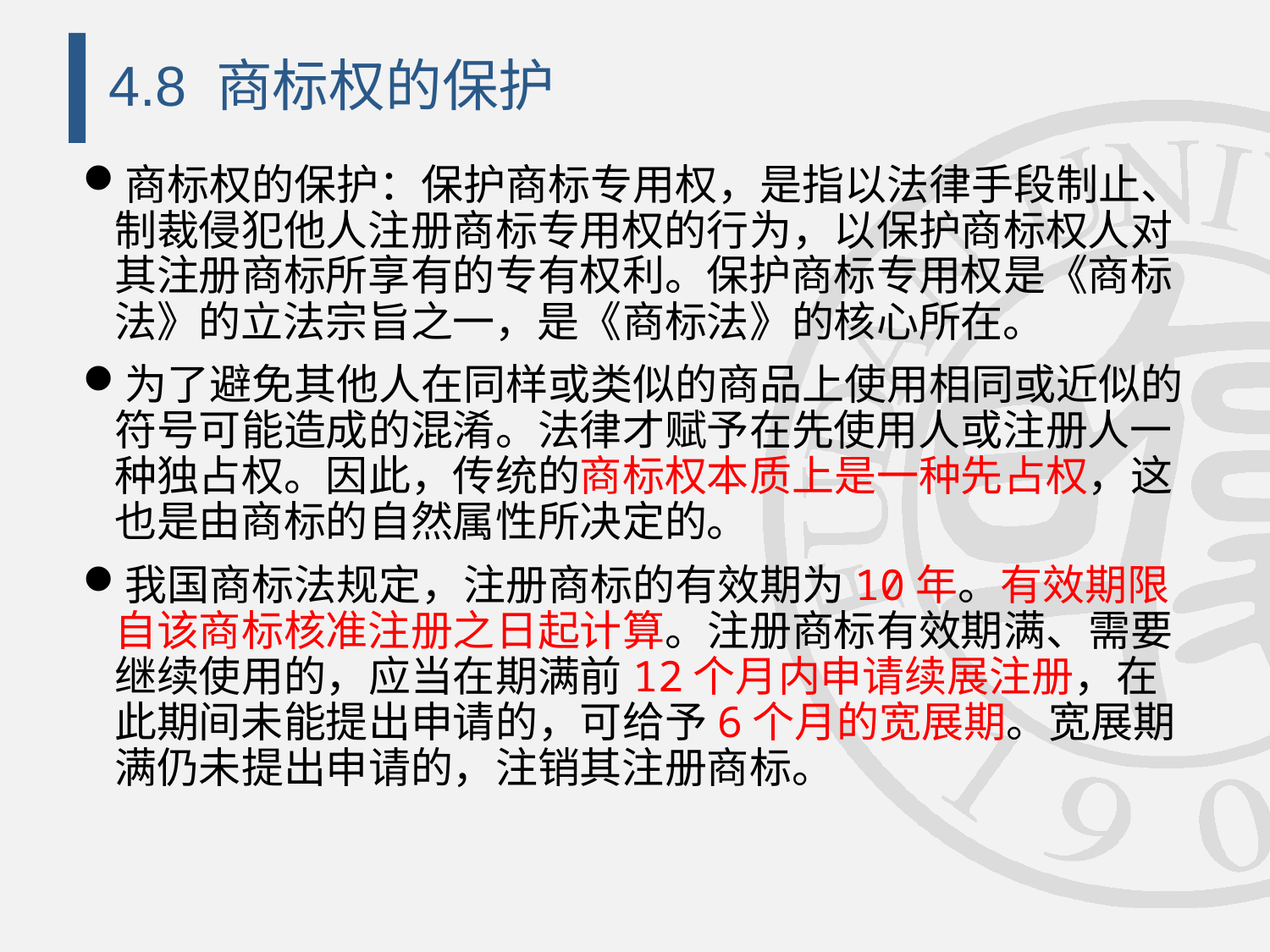

# 4.8 商标权的保护
商标权的保护：保护商标专用权，是指以法律手段制止、制裁侵犯他人注册商标专用权的行为，以保护商标权人对其注册商标所享有的专有权利。保护商标专用权是《商标法》的立法宗旨之一，是《商标法》的核心所在。
为了避免其他人在同样或类似的商品上使用相同或近似的符号可能造成的混淆。法律才赋予在先使用人或注册人一种独占权。因此，传统的商标权本质上是一种先占权，这也是由商标的自然属性所决定的。
我国商标法规定，注册商标的有效期为10年。有效期限自该商标核准注册之日起计算。注册商标有效期满、需要继续使用的，应当在期满前12个月内申请续展注册，在此期间未能提出申请的，可给予6个月的宽展期。宽展期满仍未提出申请的，注销其注册商标。